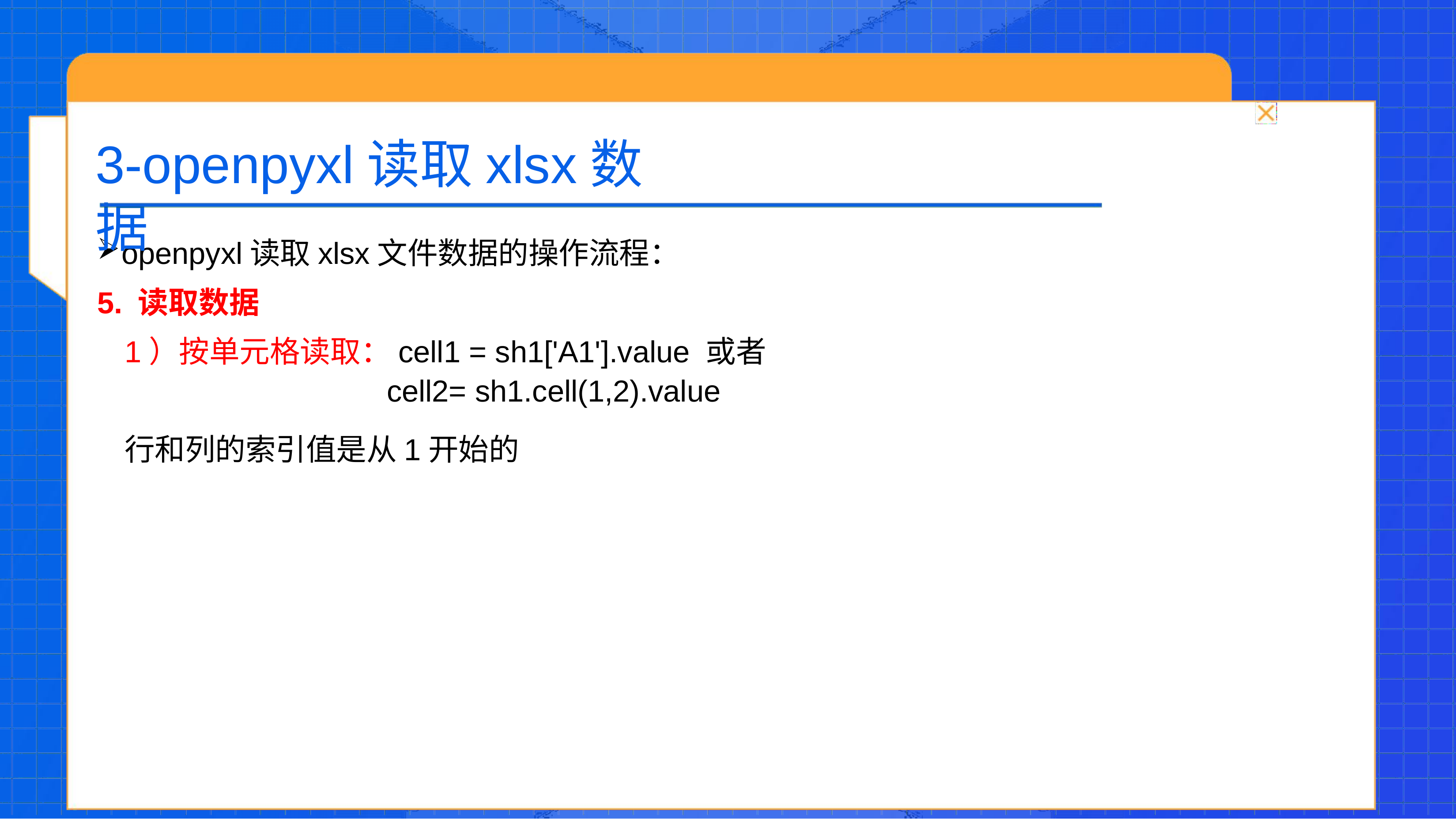

# 3-openpyxl读取xlsx数据

openpyxl读取xlsx文件数据的操作流程：
5. 读取数据
1）按单元格读取：cell1 = sh1['A1'].value 或者

行和列的索引值是从1开始的

cell2= sh1.cell(1,2).value